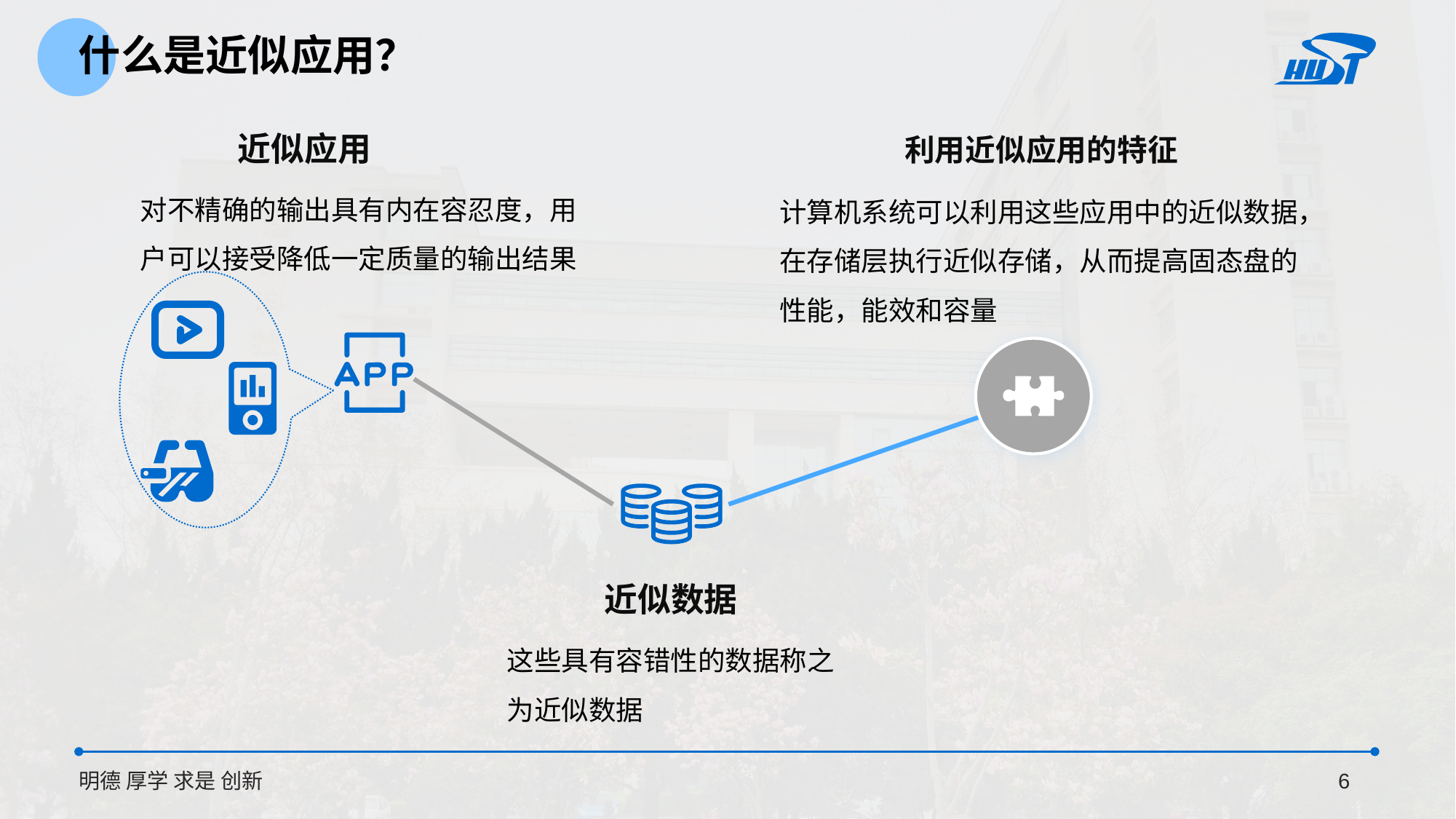

什么是近似应用？
近似应用
利用近似应用的特征
对不精确的输出具有内在容忍度，用户可以接受降低一定质量的输出结果
计算机系统可以利用这些应用中的近似数据，在存储层执行近似存储，从而提高固态盘的性能，能效和容量

近似数据
这些具有容错性的数据称之为近似数据